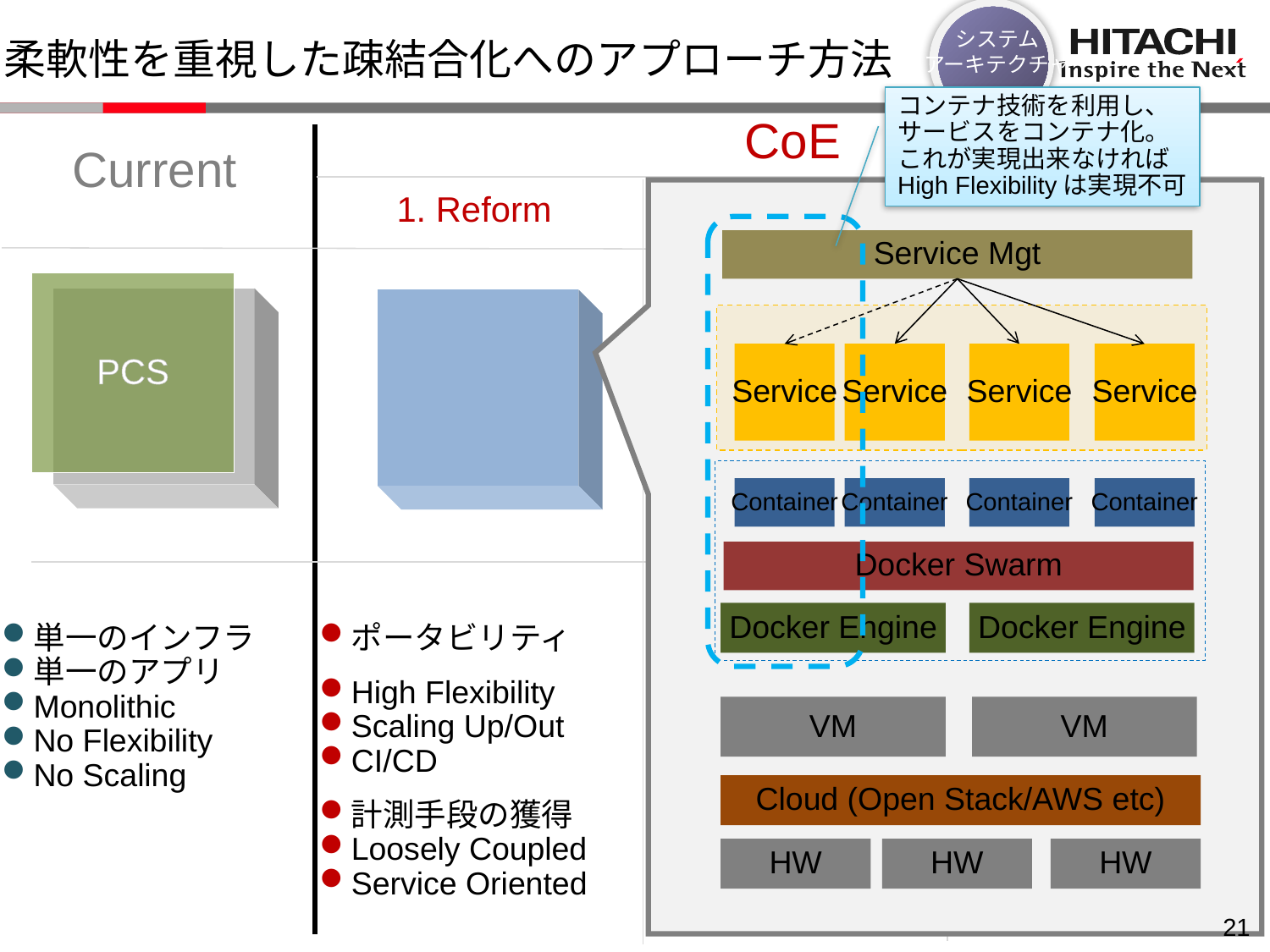

システム
アーキテクチャ
柔軟性を重視した疎結合化へのアプローチ方法
コンテナ技術を利用し、
サービスをコンテナ化。
これが実現出来なければ
High Flexibilityは実現不可
CoE
Current

1. Reform

Service Mgt
PCS

Service
Service
Service
Service

Container
Container
Container
Container
Docker Swarm
Docker Engine
Docker Engine
単一のインフラ
単一のアプリ
Monolithic
No Flexibility
No Scaling
ポータビリティ

High Flexibility
Scaling Up/Out
CI/CD

計測手段の獲得
Loosely Coupled
Service Oriented
VM
VM
Cloud (Open Stack/AWS etc)
HW
HW
HW

21